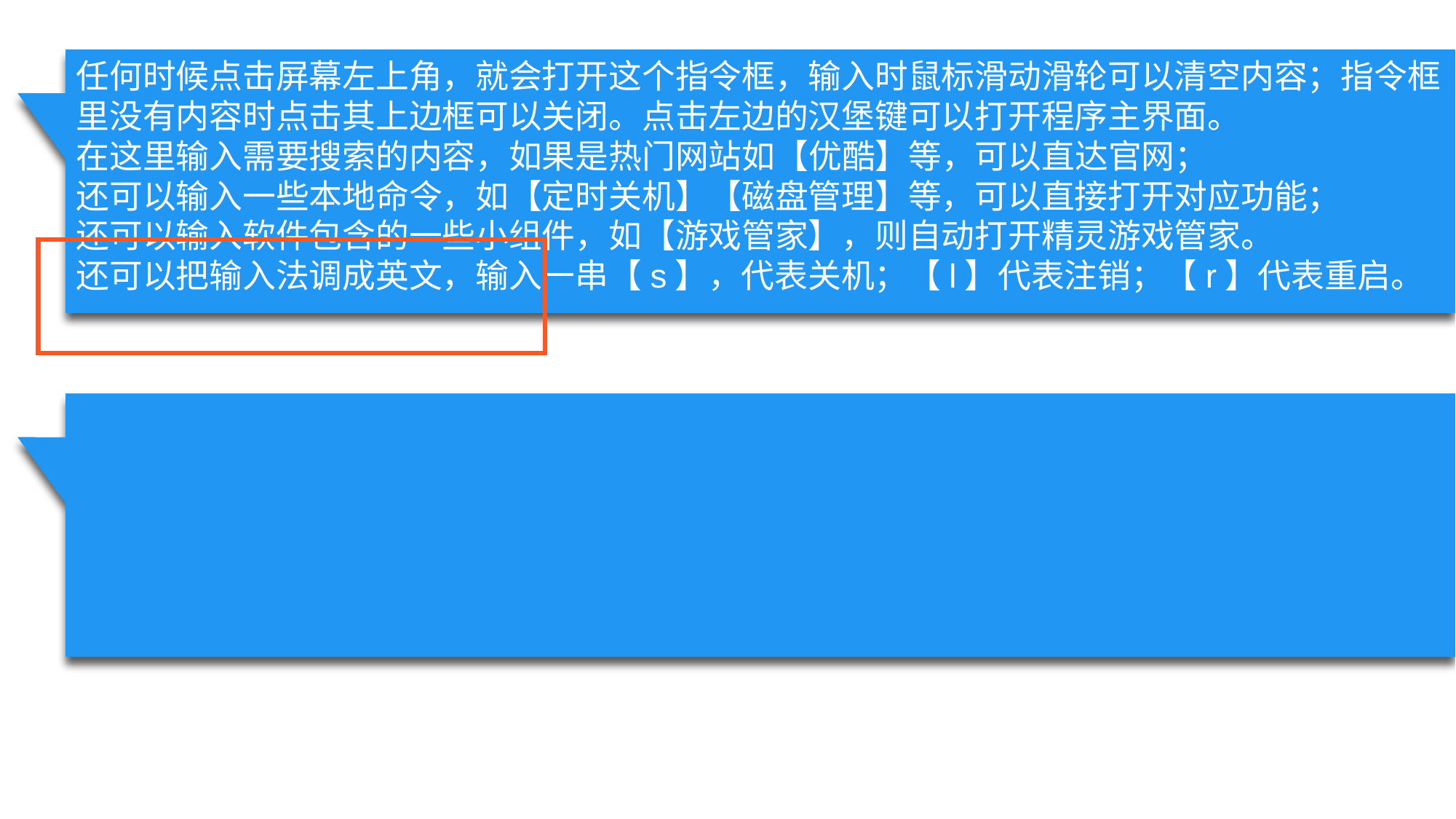

任何时候点击屏幕左上角，就会打开这个指令框，输入时鼠标滑动滑轮可以清空内容；指令框里没有内容时点击其上边框可以关闭。点击左边的汉堡键可以打开程序主界面。
在这里输入需要搜索的内容，如果是热门网站如【优酷】等，可以直达官网；
还可以输入一些本地命令，如【定时关机】【磁盘管理】等，可以直接打开对应功能；
还可以输入软件包含的一些小组件，如【游戏管家】，则自动打开精灵游戏管家。
还可以把输入法调成英文，输入一串【s】，代表关机；【l】代表注销；【r】代表重启。